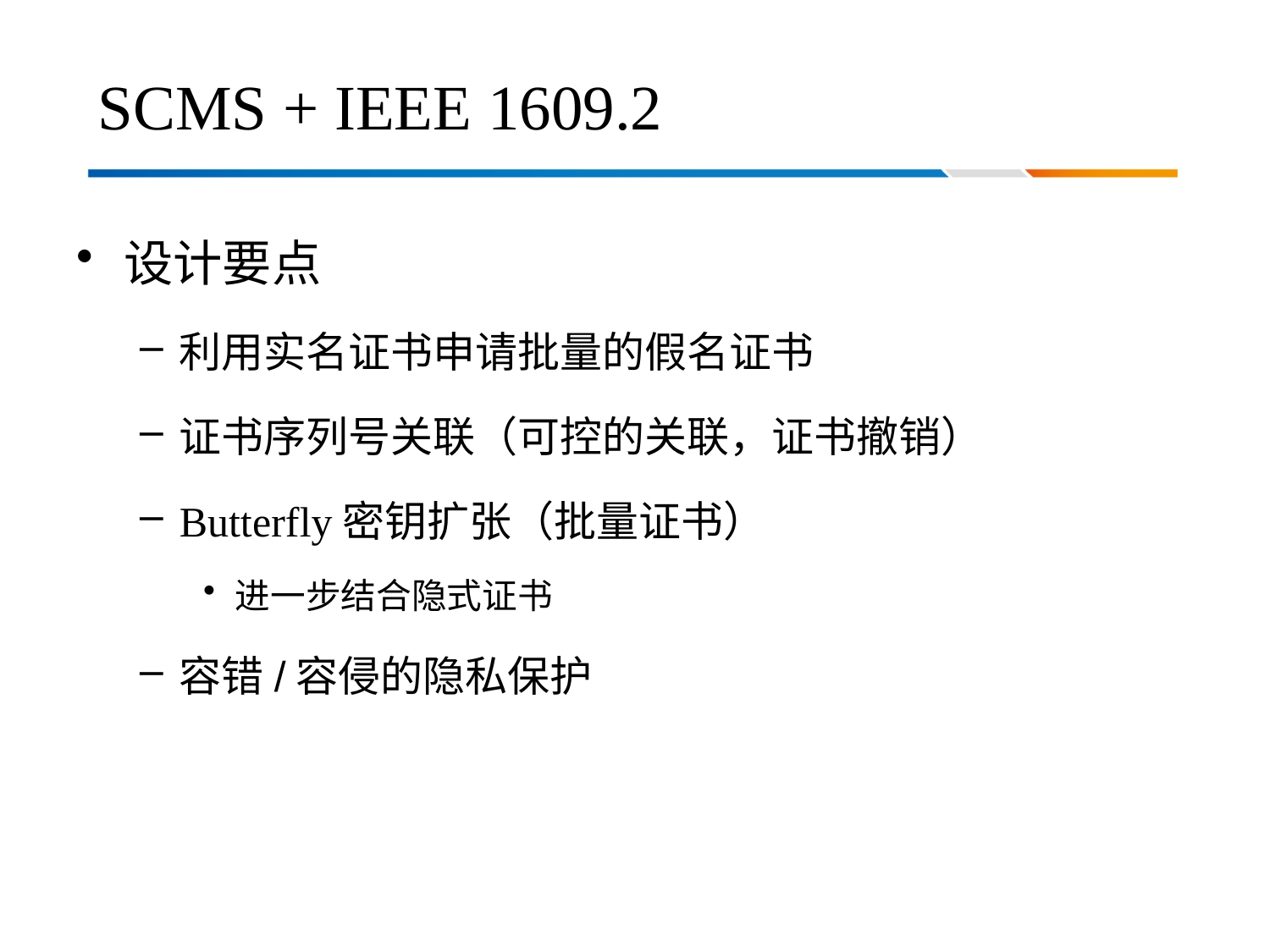

# SCMS + IEEE 1609.2
设计要点
利用实名证书申请批量的假名证书
证书序列号关联（可控的关联，证书撤销）
Butterfly密钥扩张（批量证书）
进一步结合隐式证书
容错/容侵的隐私保护